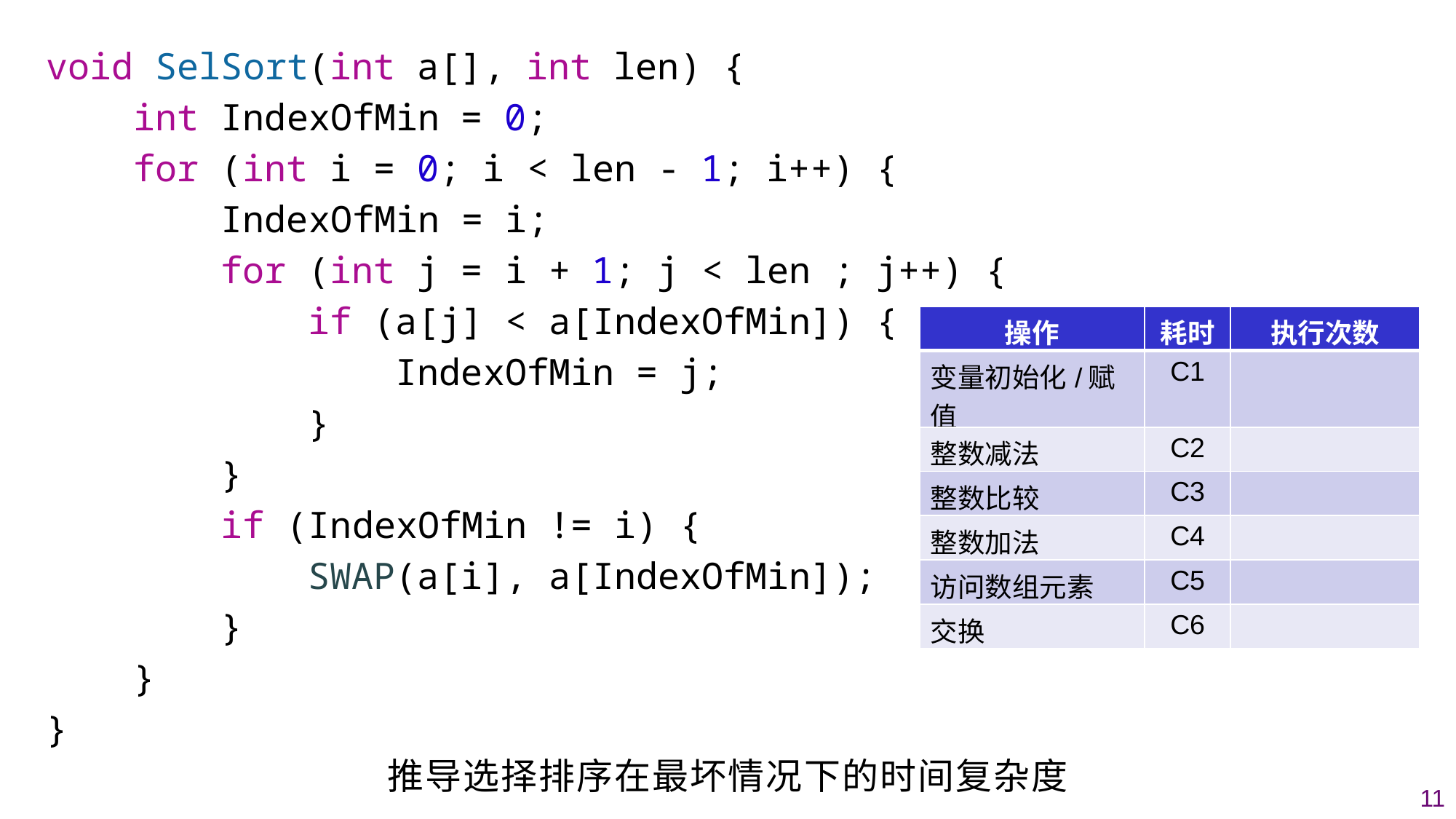

void SelSort(int a[], int len) {
    int IndexOfMin = 0;
    for (int i = 0; i < len - 1; i++) {
        IndexOfMin = i;
        for (int j = i + 1; j < len ; j++) {
            if (a[j] < a[IndexOfMin]) {
                IndexOfMin = j;
            }
        }
        if (IndexOfMin != i) {
            SWAP(a[i], a[IndexOfMin]);
        }
    }
}
| 操作 | 耗时 | 执行次数 |
| --- | --- | --- |
| 变量初始化/赋值 | C1 |  |
| 整数减法 | C2 |  |
| 整数比较 | C3 |  |
| 整数加法 | C4 |  |
| 访问数组元素 | C5 |  |
| 交换 | C6 |  |
推导选择排序在最坏情况下的时间复杂度
11